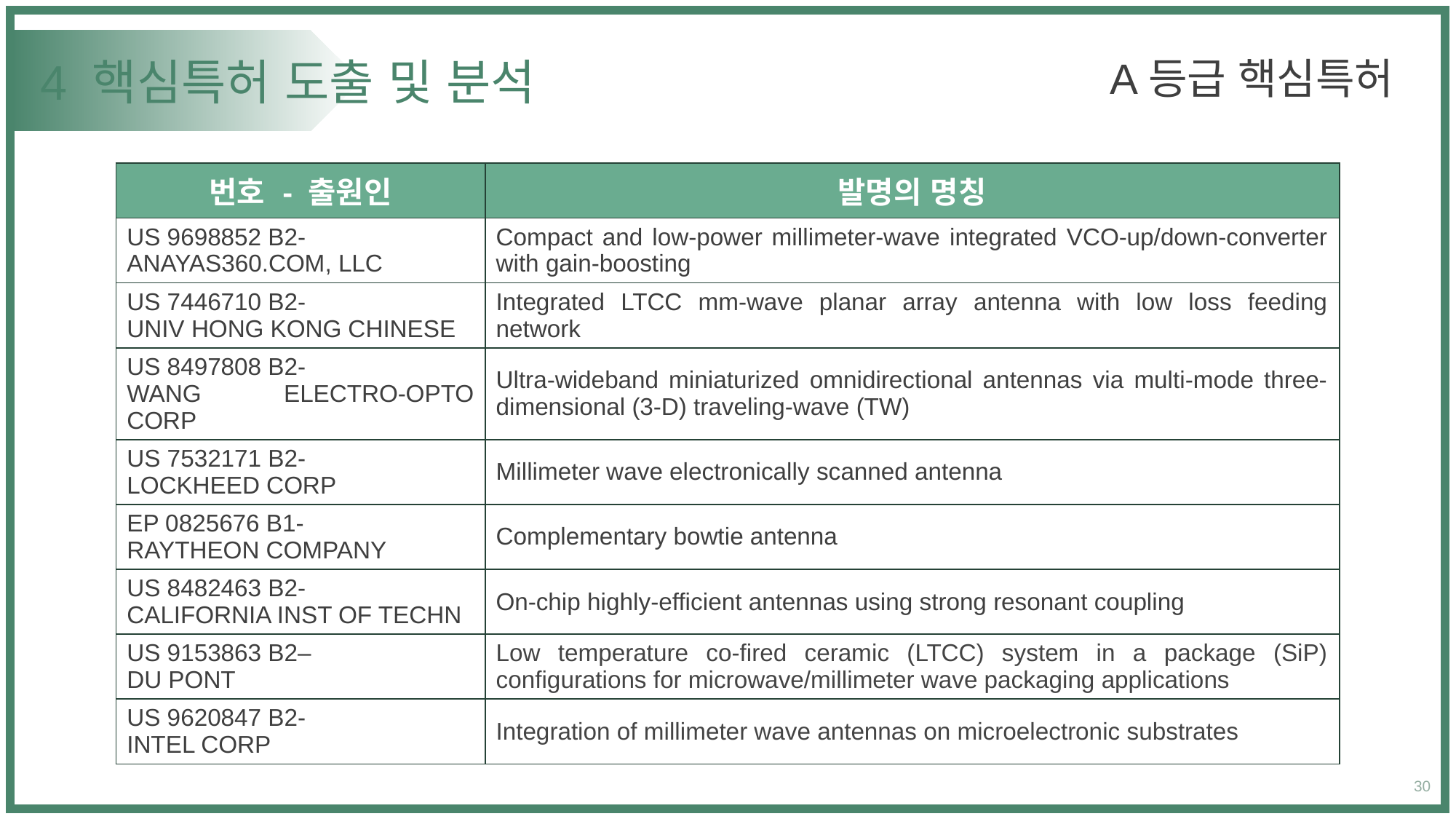

A등급 핵심특허
# 4 핵심특허 도출 및 분석
| 번호 - 출원인 | 발명의 명칭 |
| --- | --- |
| US 9698852 B2- ANAYAS360.COM, LLC | Compact and low-power millimeter-wave integrated VCO-up/down-converter with gain-boosting |
| US 7446710 B2- UNIV HONG KONG CHINESE | Integrated LTCC mm-wave planar array antenna with low loss feeding network |
| US 8497808 B2- WANG ELECTRO-OPTO CORP | Ultra-wideband miniaturized omnidirectional antennas via multi-mode three-dimensional (3-D) traveling-wave (TW) |
| US 7532171 B2- LOCKHEED CORP | Millimeter wave electronically scanned antenna |
| EP 0825676 B1- RAYTHEON COMPANY | Complementary bowtie antenna |
| US 8482463 B2- CALIFORNIA INST OF TECHN | On-chip highly-efficient antennas using strong resonant coupling |
| US 9153863 B2– DU PONT | Low temperature co-fired ceramic (LTCC) system in a package (SiP) configurations for microwave/millimeter wave packaging applications |
| US 9620847 B2- INTEL CORP | Integration of millimeter wave antennas on microelectronic substrates |
30